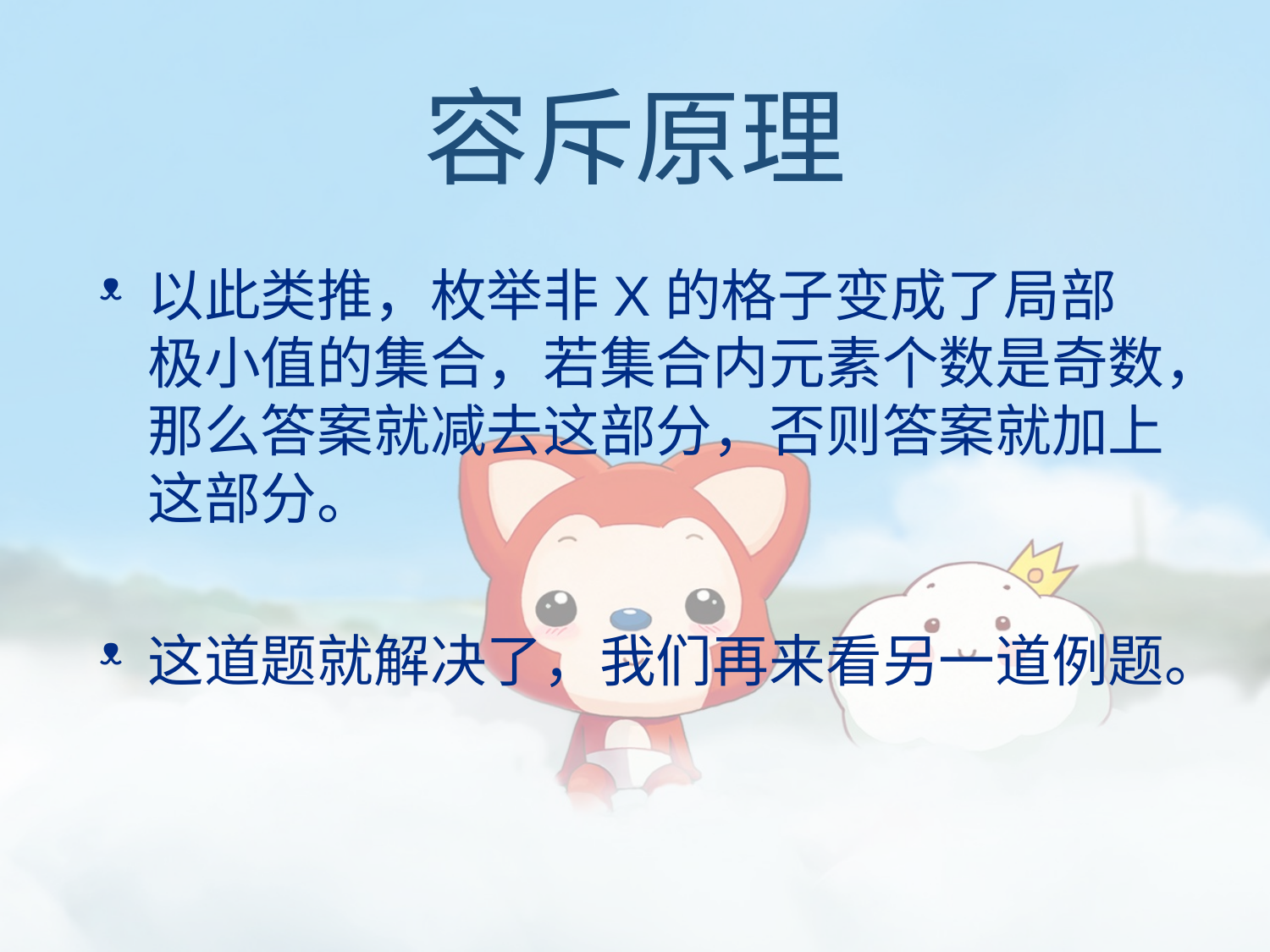

# 容斥原理
以此类推，枚举非X的格子变成了局部极小值的集合，若集合内元素个数是奇数，那么答案就减去这部分，否则答案就加上这部分。

这道题就解决了，我们再来看另一道例题。

73